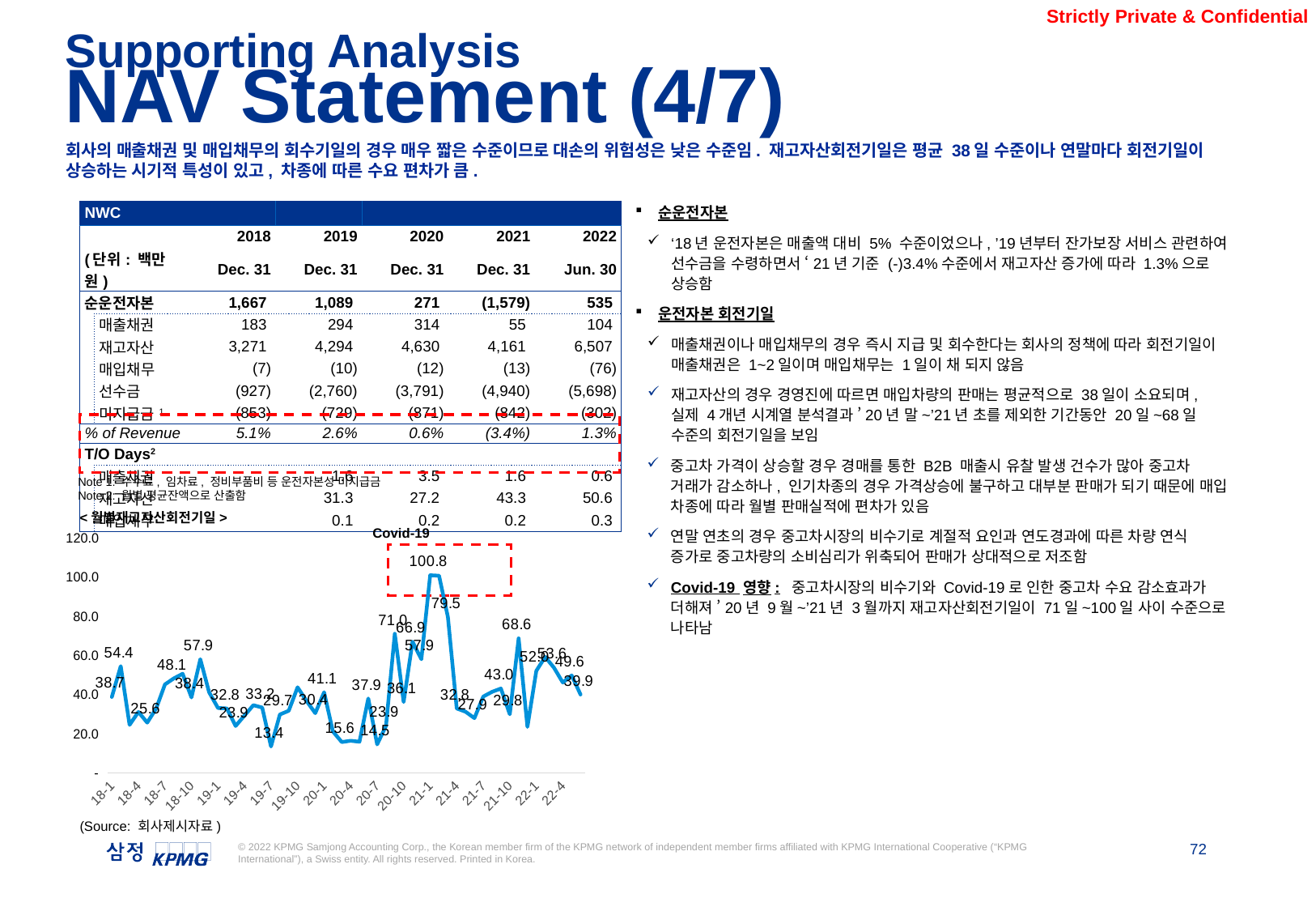

Supporting Analysis
NAV Statement (4/7)
회사의 매출채권 및 매입채무의 회수기일의 경우 매우 짧은 수준이므로 대손의 위험성은 낮은 수준임. 재고자산회전기일은 평균 38일 수준이나 연말마다 회전기일이 상승하는 시기적 특성이 있고, 차종에 따른 수요 편차가 큼.
| NWC |  |  |  |  |  |  |
| --- | --- | --- | --- | --- | --- | --- |
|  |  | 2018 | 2019 | 2020 | 2021 | 2022 |
| (단위: 백만원) |  | Dec. 31 | Dec. 31 | Dec. 31 | Dec. 31 | Jun. 30 |
| 순운전자본 |  | 1,667 | 1,089 | 271 | (1,579) | 535 |
|  | 매출채권 | 183 | 294 | 314 | 55 | 104 |
|  | 재고자산 | 3,271 | 4,294 | 4,630 | 4,161 | 6,507 |
|  | 매입채무 | (7) | (10) | (12) | (13) | (76) |
|  | 선수금 | (927) | (2,760) | (3,791) | (4,940) | (5,698) |
|  | 미지급금1 | (853) | (729) | (871) | (842) | (302) |
| % of Revenue |  | 5.1% | 2.6% | 0.6% | (3.4%) | 1.3% |
| T/O Days2 |  |  |  |  |  |  |
|  | 매출채권 |  | 1.6 | 3.5 | 1.6 | 0.6 |
|  | 재고자산 |  | 31.3 | 27.2 | 43.3 | 50.6 |
|  | 매입채무 |  | 0.1 | 0.2 | 0.2 | 0.3 |
순운전자본
‘18년 운전자본은 매출액 대비 5% 수준이었으나, ’19년부터 잔가보장 서비스 관련하여 선수금을 수령하면서 ‘21년 기준 (-)3.4%수준에서 재고자산 증가에 따라 1.3%으로 상승함
운전자본 회전기일
매출채권이나 매입채무의 경우 즉시 지급 및 회수한다는 회사의 정책에 따라 회전기일이 매출채권은 1~2일이며 매입채무는 1일이 채 되지 않음
재고자산의 경우 경영진에 따르면 매입차량의 판매는 평균적으로 38일이 소요되며, 실제 4개년 시계열 분석결과 ’20년 말~’21년 초를 제외한 기간동안 20일~68일 수준의 회전기일을 보임
중고차 가격이 상승할 경우 경매를 통한 B2B 매출시 유찰 발생 건수가 많아 중고차 거래가 감소하나, 인기차종의 경우 가격상승에 불구하고 대부분 판매가 되기 때문에 매입 차종에 따라 월별 판매실적에 편차가 있음
연말 연초의 경우 중고차시장의 비수기로 계절적 요인과 연도경과에 따른 차량 연식 증가로 중고차량의 소비심리가 위축되어 판매가 상대적으로 저조함
Covid-19 영향:  중고차시장의 비수기와 Covid-19로 인한 중고차 수요 감소효과가 더해져 ’20년 9월~’21년 3월까지 재고자산회전기일이 71일~100일 사이 수준으로 나타남

Note 1: 수수료, 임차료, 정비부품비 등 운전자본성 미지급금
Note 2: 월별 평균잔액으로 산출함
<월별재고자산회전기일>
Covid-19

### Chart

| Category | 회전기일 |
|---|---|
| 18-1 | 38.660991783747995 |
| 18-2 | 54.407337233820506 |
| 18-3 | 24.407076868001997 |
| 18-4 | 31.02855471553447 |
| 18-5 | 25.558694052924167 |
| 18-6 | 32.68236054060028 |
| 18-7 | 45.056602888825296 |
| 18-8 | 48.12390750987842 |
| 18-9 | 50.541170024081616 |
| 18-10 | 38.42274800406368 |
| 18-11 | 57.945514058007745 |
| 18-12 | 41.04979952871022 |
| 19-1 | 33.02250793401776 |
| 19-2 | 32.802959516517554 |
| 19-3 | 23.851975782226514 |
| 19-4 | 29.16459379005951 |
| 19-5 | 34.478466895801034 |
| 19-6 | 33.24057070956339 |
| 19-7 | 13.387024925915856 |
| 19-8 | 29.72491790384643 |
| 19-9 | 31.611847728168282 |
| 19-10 | 43.60909794682638 |
| 19-11 | 36.74525848912781 |
| 19-12 | 30.392829994071732 |
| 20-1 | 41.06917477160924 |
| 20-2 | 21.027879595244386 |
| 20-3 | 15.648756551022803 |
| 20-4 | 16.317480396975 |
| 20-5 | 15.798019517132381 |
| 20-6 | 37.88964942514528 |
| 20-7 | 14.45539813098997 |
| 20-8 | 23.882336656497976 |
| 20-9 | 70.96751163594008 |
| 20-10 | 36.08212081418884 |
| 20-11 | 66.87938178784384 |
| 20-12 | 57.92567206905999 |
| 21-1 | 100.81038432926411 |
| 21-2 | 100.56499626163662 |
| 21-3 | 79.48766448541123 |
| 21-4 | 32.79318098635444 |
| 21-5 | 31.132254216943334 |
| 21-6 | 27.86818920841173 |
| 21-7 | 38.87512593307135 |
| 21-8 | 41.276972696594946 |
| 21-9 | 42.95703795180208 |
| 21-10 | 29.81501083356617 |
| 21-11 | 68.59332853431081 |
| 21-12 | 23.393656743564403 |
| 22-1 | 52.01349649633921 |
| 22-2 | 59.15493315671018 |
| 22-3 | 53.624800515649014 |
| 22-4 | 46.03487622806331 |
| 22-5 | 49.642390646685094 |
| 22-6 | 39.91133411238432 |
(Source: 회사제시자료)